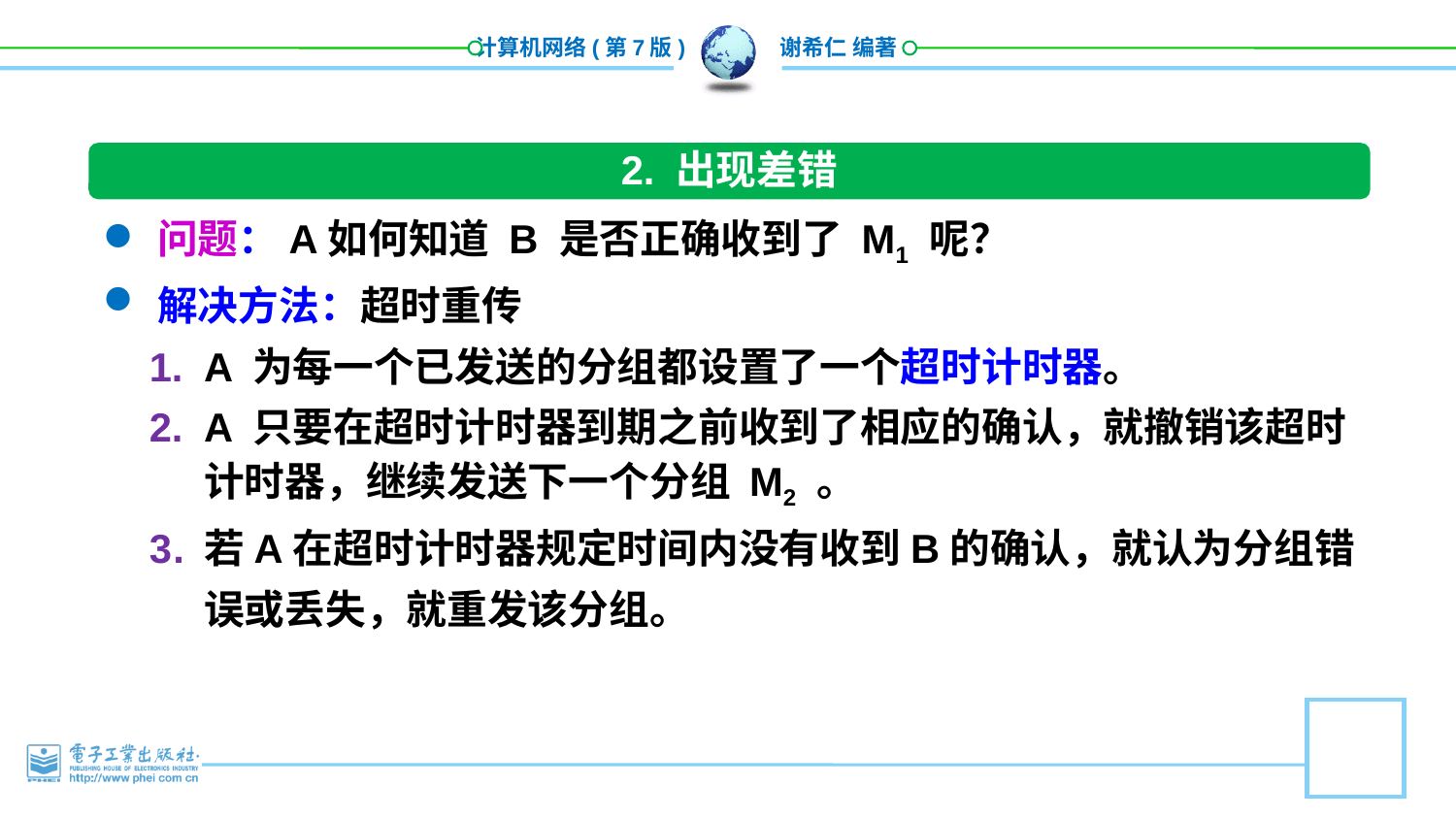

2. 出现差错

问题：A如何知道 B 是否正确收到了 M1 呢？
解决方法：超时重传
A 为每一个已发送的分组都设置了一个超时计时器。
A 只要在超时计时器到期之前收到了相应的确认，就撤销该超时计时器，继续发送下一个分组 M2 。
若A在超时计时器规定时间内没有收到B的确认，就认为分组错误或丢失，就重发该分组。